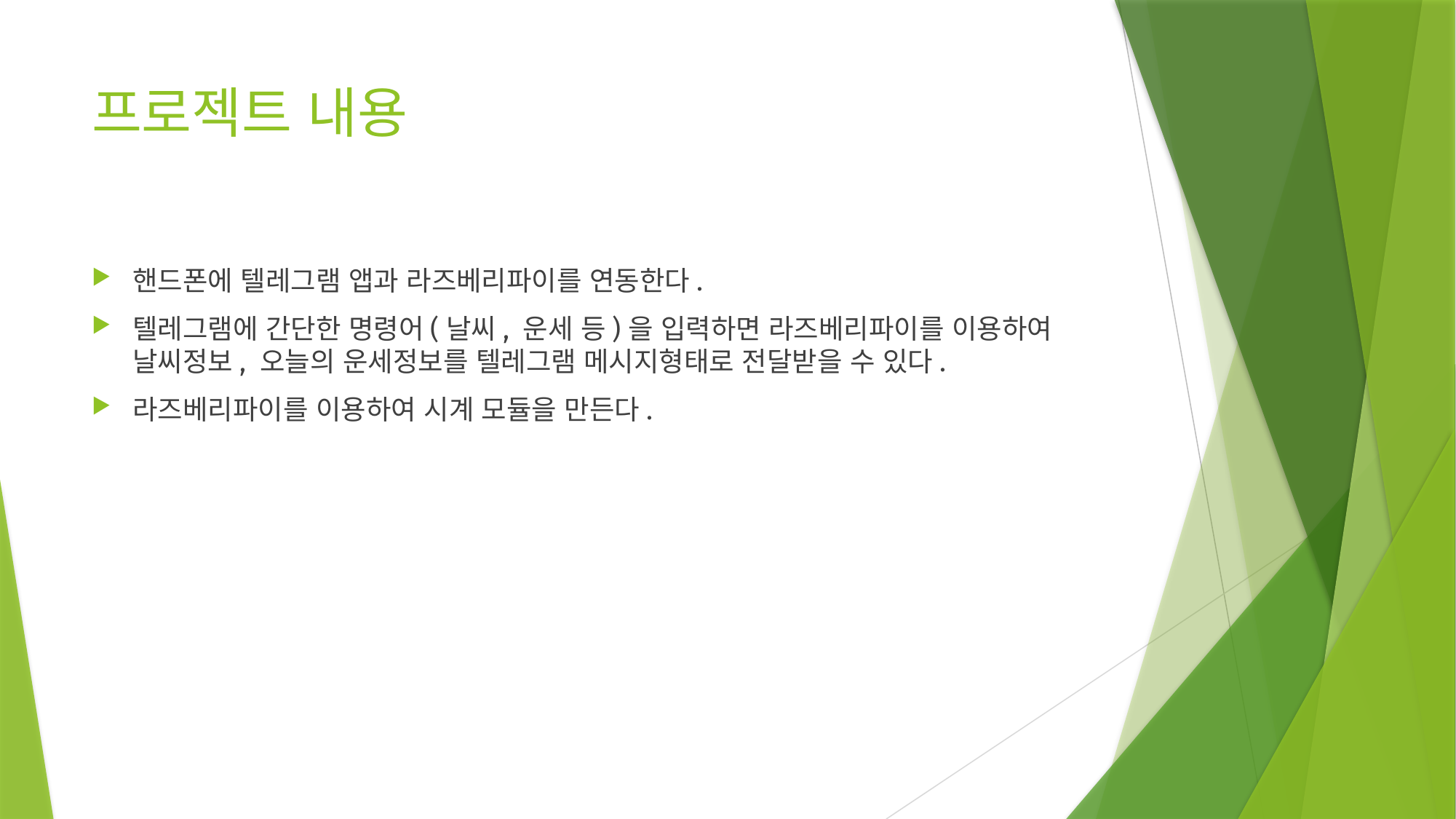

# 프로젝트 내용
핸드폰에 텔레그램 앱과 라즈베리파이를 연동한다.
텔레그램에 간단한 명령어(날씨, 운세 등)을 입력하면 라즈베리파이를 이용하여 날씨정보, 오늘의 운세정보를 텔레그램 메시지형태로 전달받을 수 있다.
라즈베리파이를 이용하여 시계 모듈을 만든다.